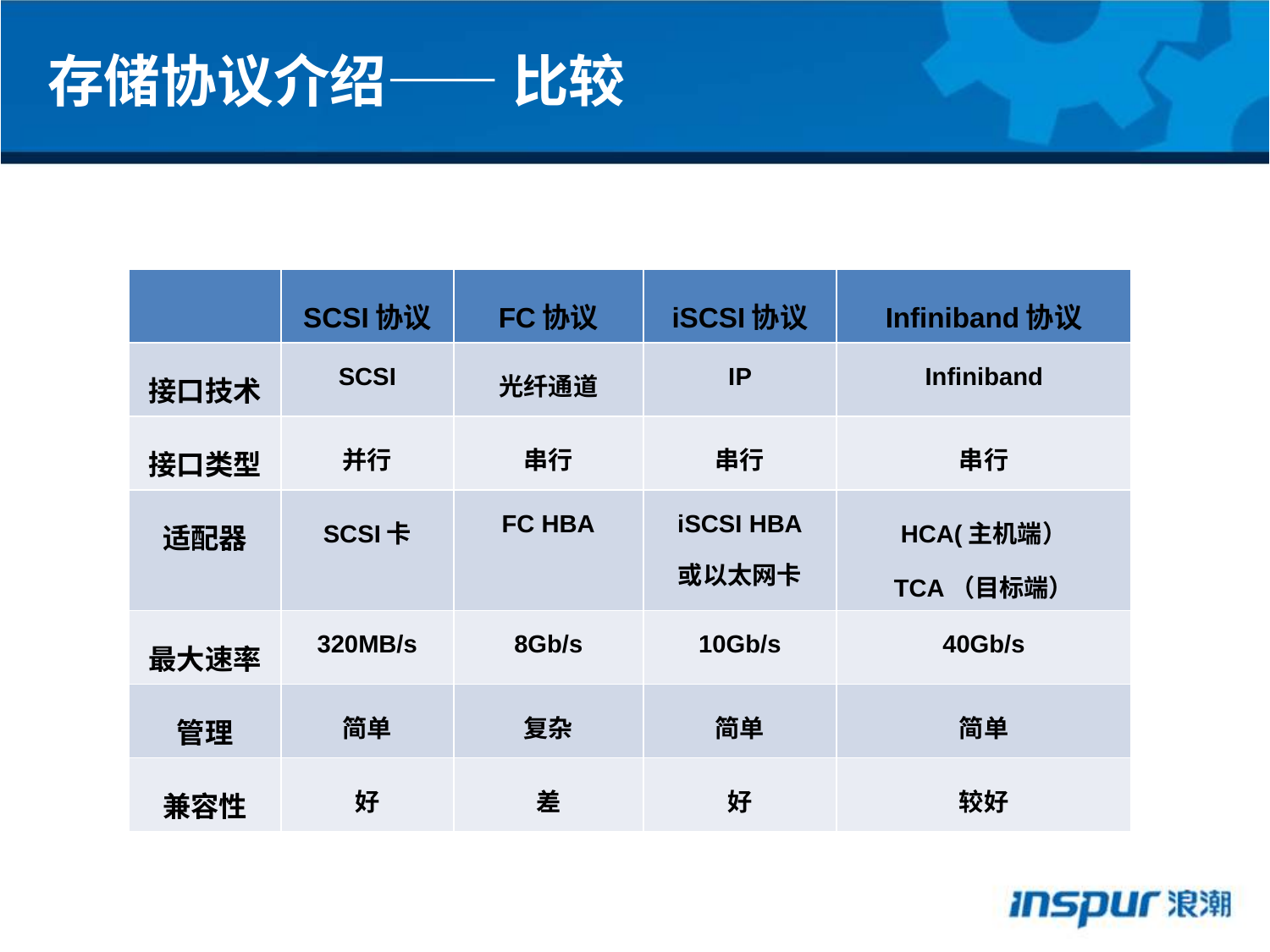

存储协议介绍—— 比较
|  | SCSI协议 | FC协议 | iSCSI协议 | Infiniband协议 |
| --- | --- | --- | --- | --- |
| 接口技术 | SCSI | 光纤通道 | IP | Infiniband |
| 接口类型 | 并行 | 串行 | 串行 | 串行 |
| 适配器 | SCSI卡 | FC HBA | iSCSI HBA 或以太网卡 | HCA(主机端） TCA（目标端） |
| 最大速率 | 320MB/s | 8Gb/s | 10Gb/s | 40Gb/s |
| 管理 | 简单 | 复杂 | 简单 | 简单 |
| 兼容性 | 好 | 差 | 好 | 较好 |